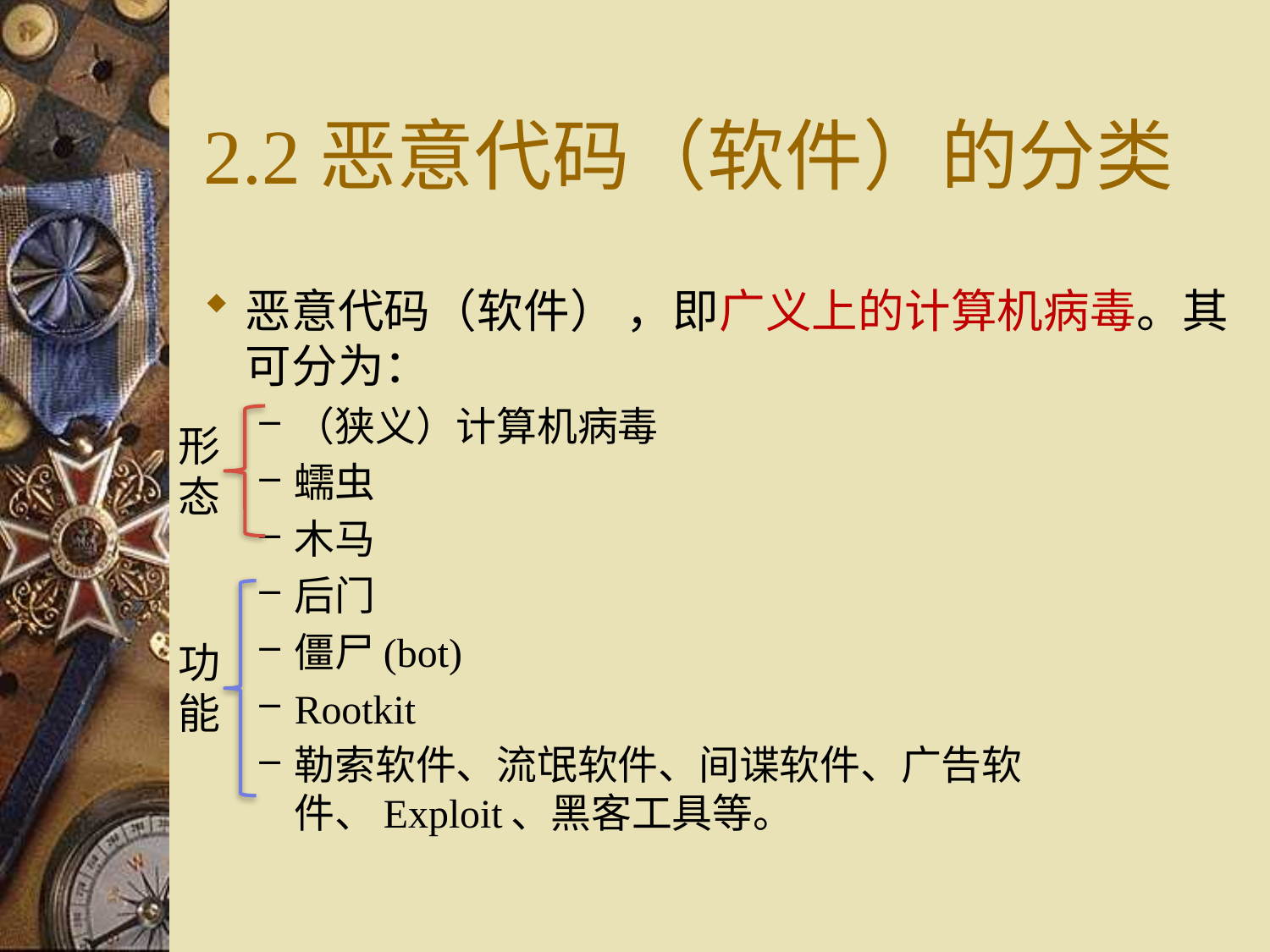

# 2.2恶意代码（软件）的分类
恶意代码（软件） ，即广义上的计算机病毒。其可分为：
（狭义）计算机病毒
蠕虫
木马
后门
僵尸(bot)
Rootkit
勒索软件、流氓软件、间谍软件、广告软件、Exploit、黑客工具等。

形态

功能